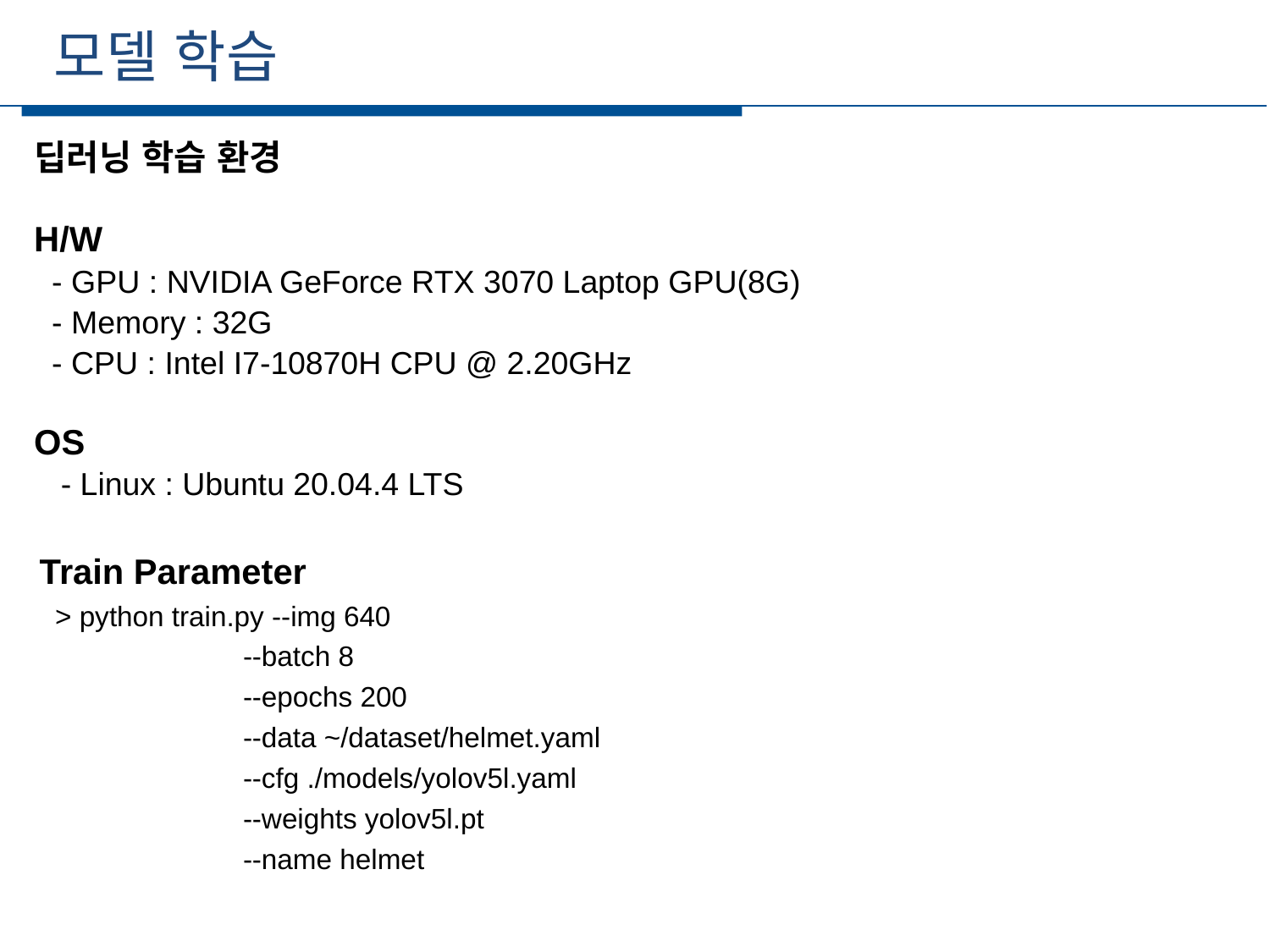

모델 학습
세부일정

딥러닝 학습 환경

H/W
  - GPU : NVIDIA GeForce RTX 3070 Laptop GPU(8G)
  - Memory : 32G
  - CPU : Intel I7-10870H CPU @ 2.20GHz

OS
   - Linux : Ubuntu 20.04.4 LTS

Train Parameter
  > python train.py --img 640
                          --batch 8
                          --epochs 200
                          --data ~/dataset/helmet.yaml
                          --cfg ./models/yolov5l.yaml
                          --weights yolov5l.pt
                          --name helmet